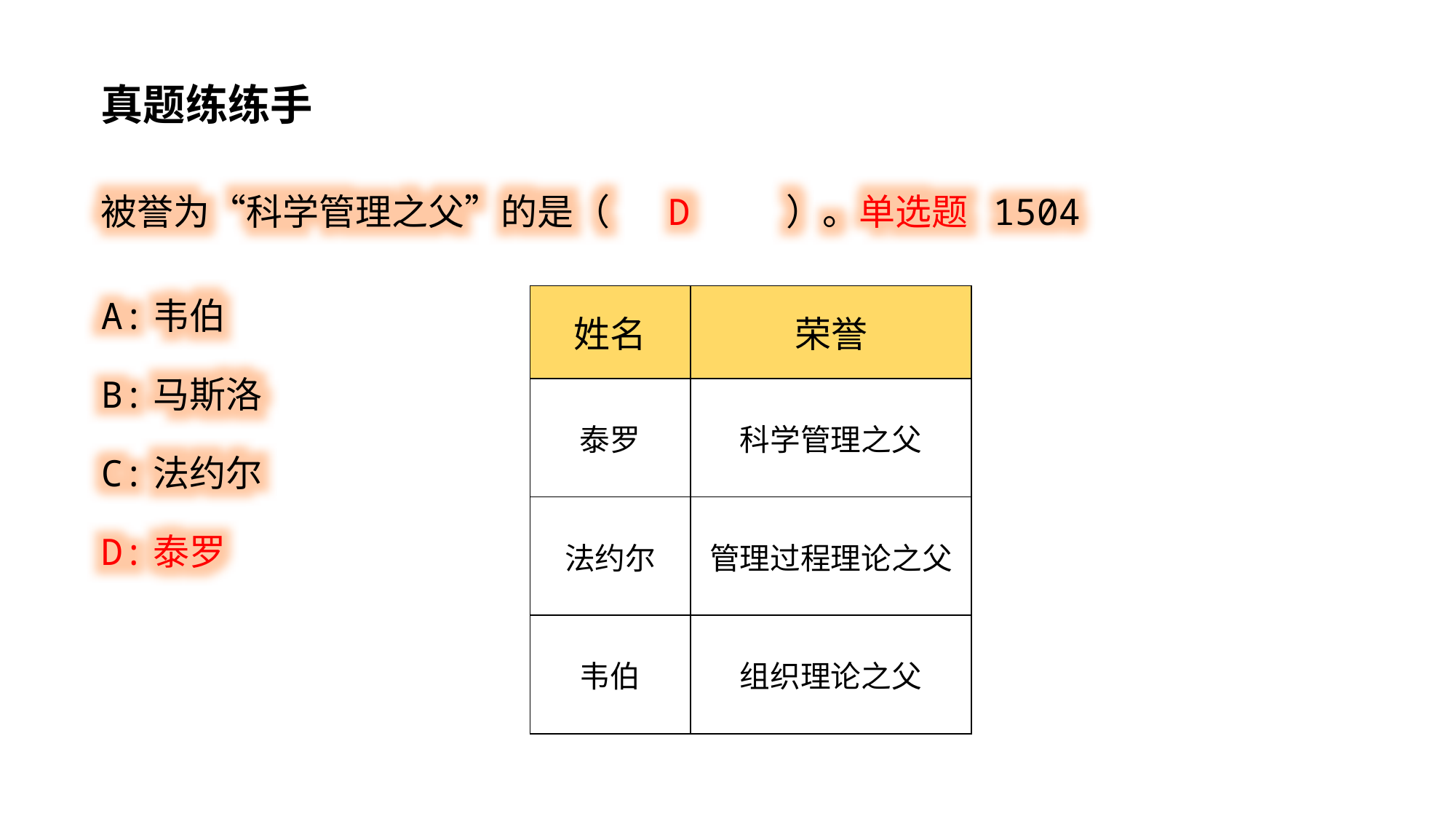

真题练练手
被誉为“科学管理之父”的是（      D    ）。单选题  1504

A:韦伯

B:马斯洛

C:法约尔

D:泰罗
| 姓名 | 荣誉 |
| --- | --- |
| 泰罗 | 科学管理之父 |
| 法约尔 | 管理过程理论之父 |
| 韦伯 | 组织理论之父 |